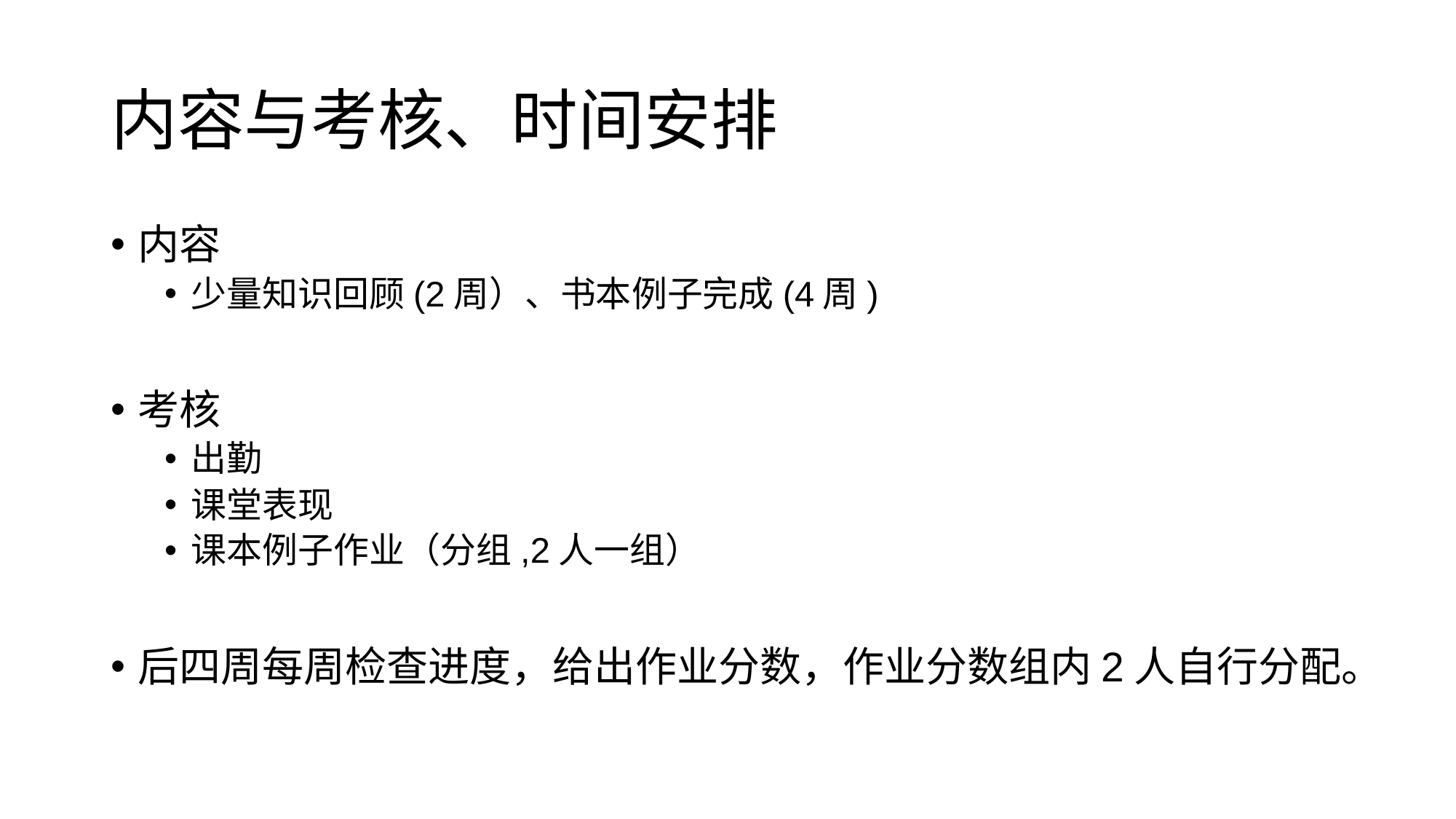

# 内容与考核、时间安排
内容
少量知识回顾(2周）、书本例子完成(4周)

考核
出勤
课堂表现
课本例子作业（分组,2人一组）

后四周每周检查进度，给出作业分数，作业分数组内2人自行分配。